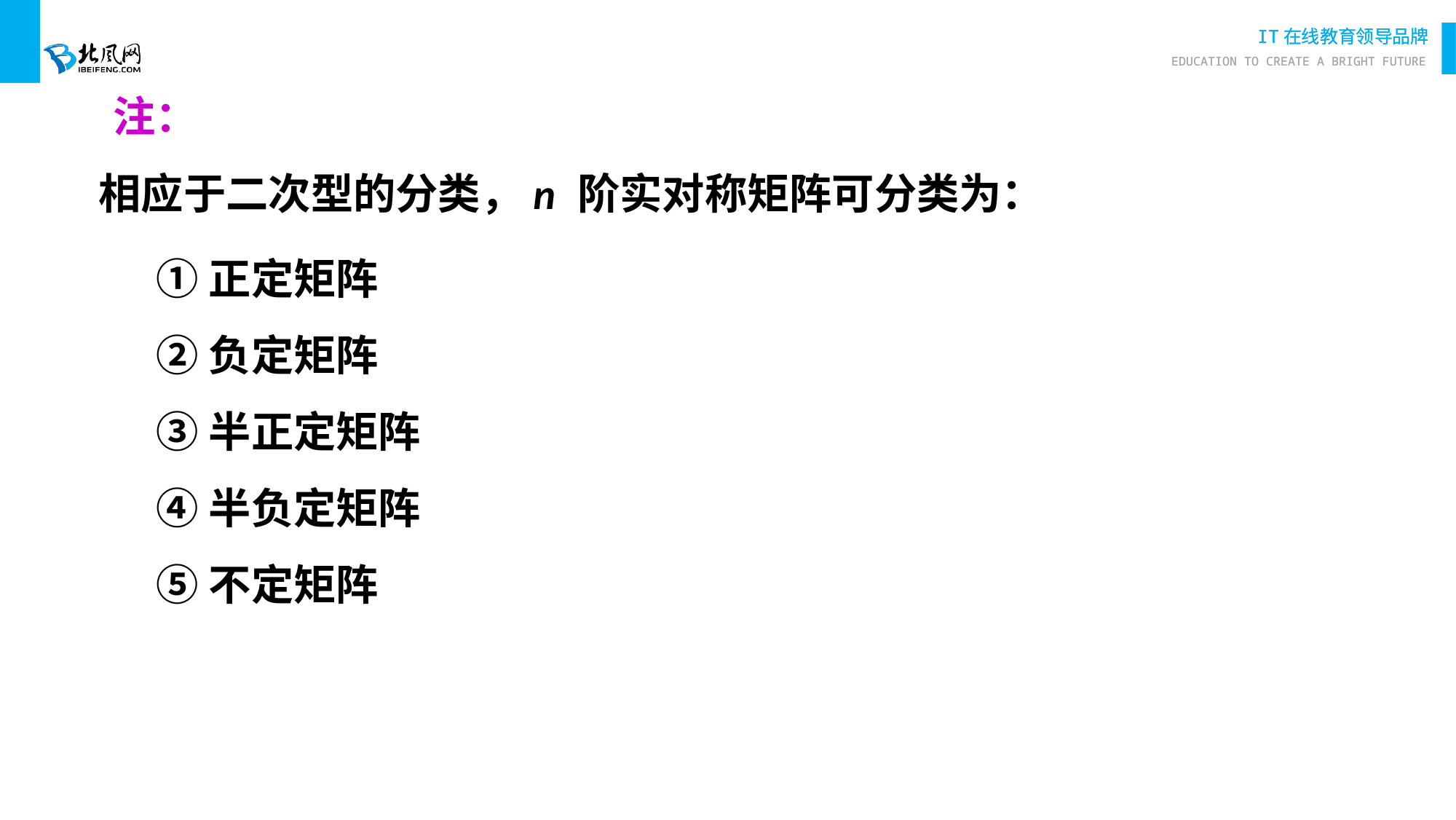

注：
相应于二次型的分类，n 阶实对称矩阵可分类为：
①正定矩阵
②负定矩阵
③半正定矩阵
④半负定矩阵
⑤不定矩阵